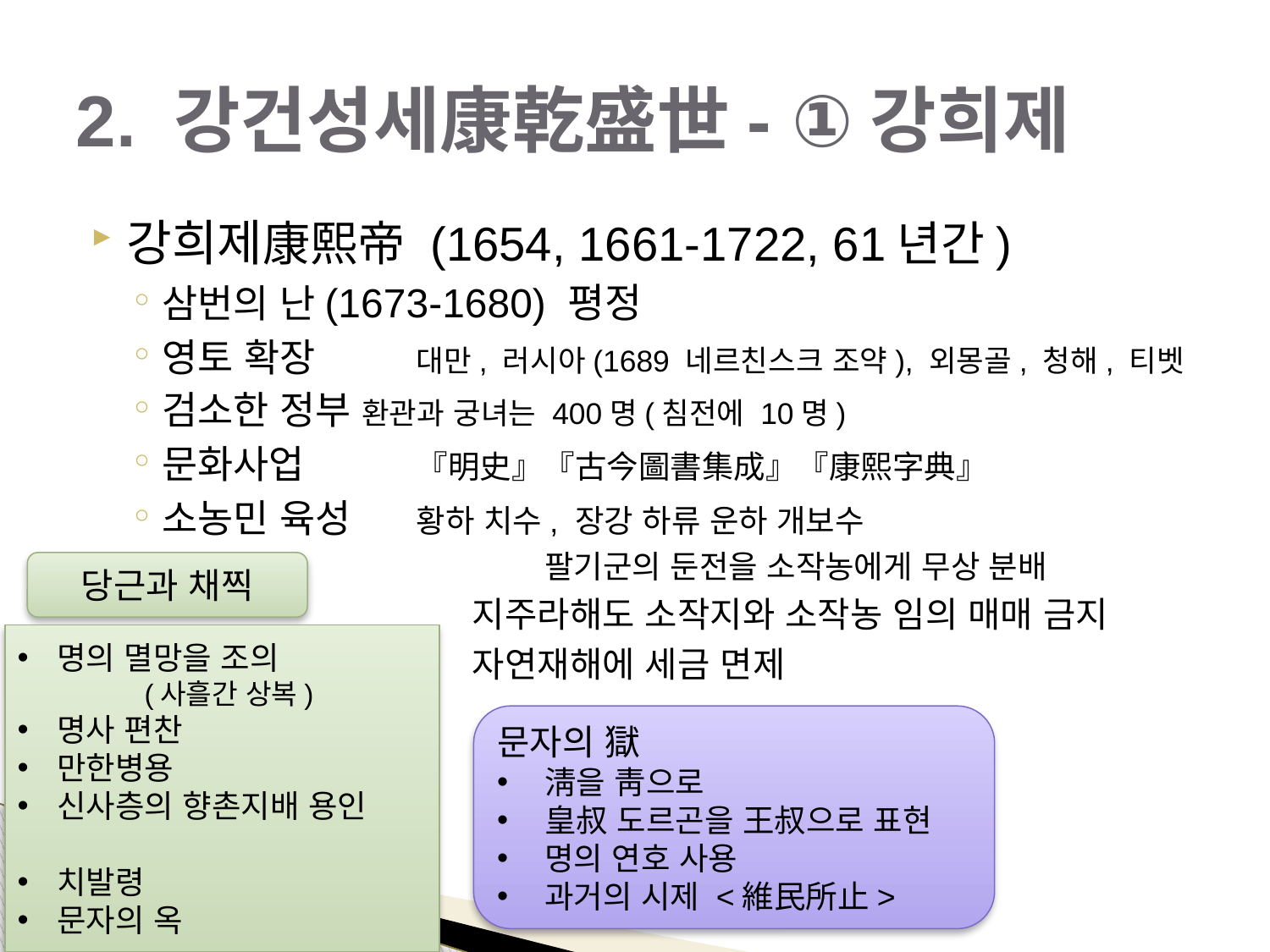

# 2. 강건성세康乾盛世- ①강희제
강희제康熙帝 (1654, 1661-1722, 61년간)
삼번의 난(1673-1680) 평정
영토 확장	대만, 러시아(1689 네르친스크 조약), 외몽골, 청해, 티벳
검소한 정부 환관과 궁녀는 400명(침전에 10명)
문화사업	『明史』『古今圖書集成』『康熙字典』
소농민 육성	황하 치수, 장강 하류 운하 개보수
			팔기군의 둔전을 소작농에게 무상 분배
			지주라해도 소작지와 소작농 임의 매매 금지
			자연재해에 세금 면제
당근과 채찍
명의 멸망을 조의
	(사흘간 상복)
명사 편찬
만한병용
신사층의 향촌지배 용인

치발령
문자의 옥
문자의 獄
淸을 靑으로
皇叔 도르곤을 王叔으로 표현
명의 연호 사용
과거의 시제 <維民所止>